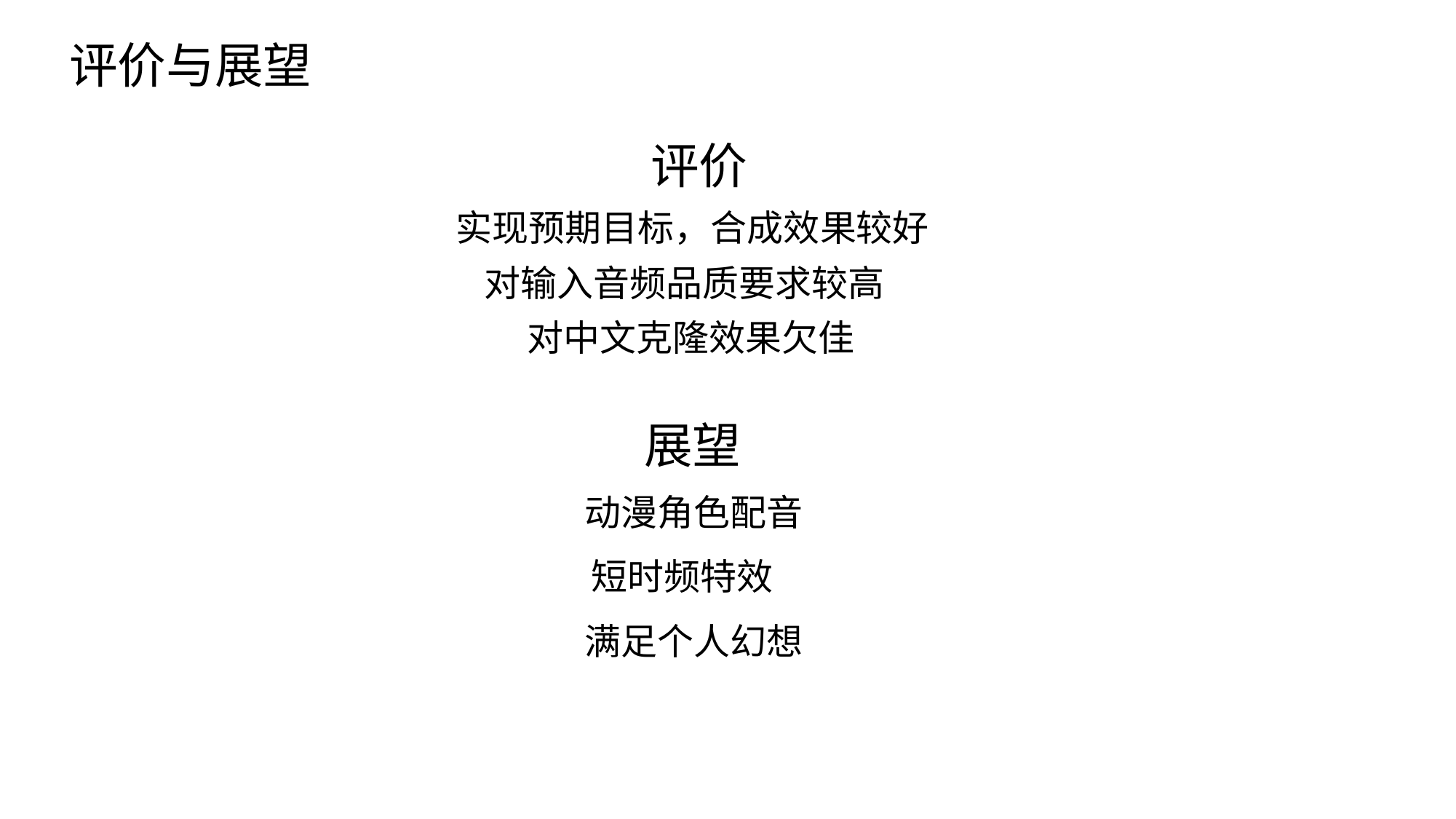

评价与展望
评价
实现预期目标，合成效果较好
对输入音频品质要求较高
对中文克隆效果欠佳
展望
动漫角色配音
短时频特效
满足个人幻想